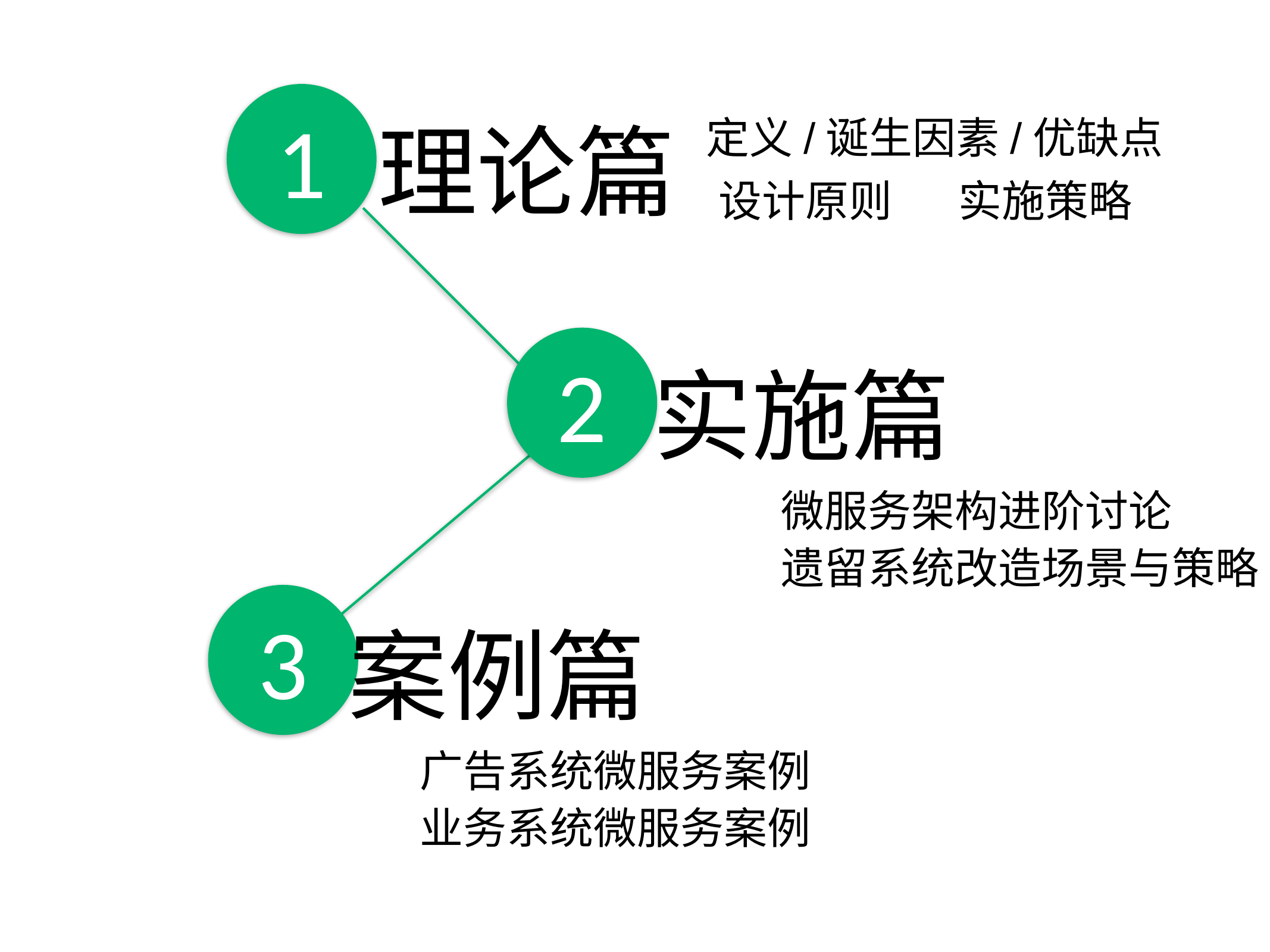

1
定义/诞生因素/优缺点
设计原则
实施策略
理论篇

2
实施篇
微服务架构进阶讨论
遗留系统改造场景与策略

3
案例篇
广告系统微服务案例
业务系统微服务案例
2